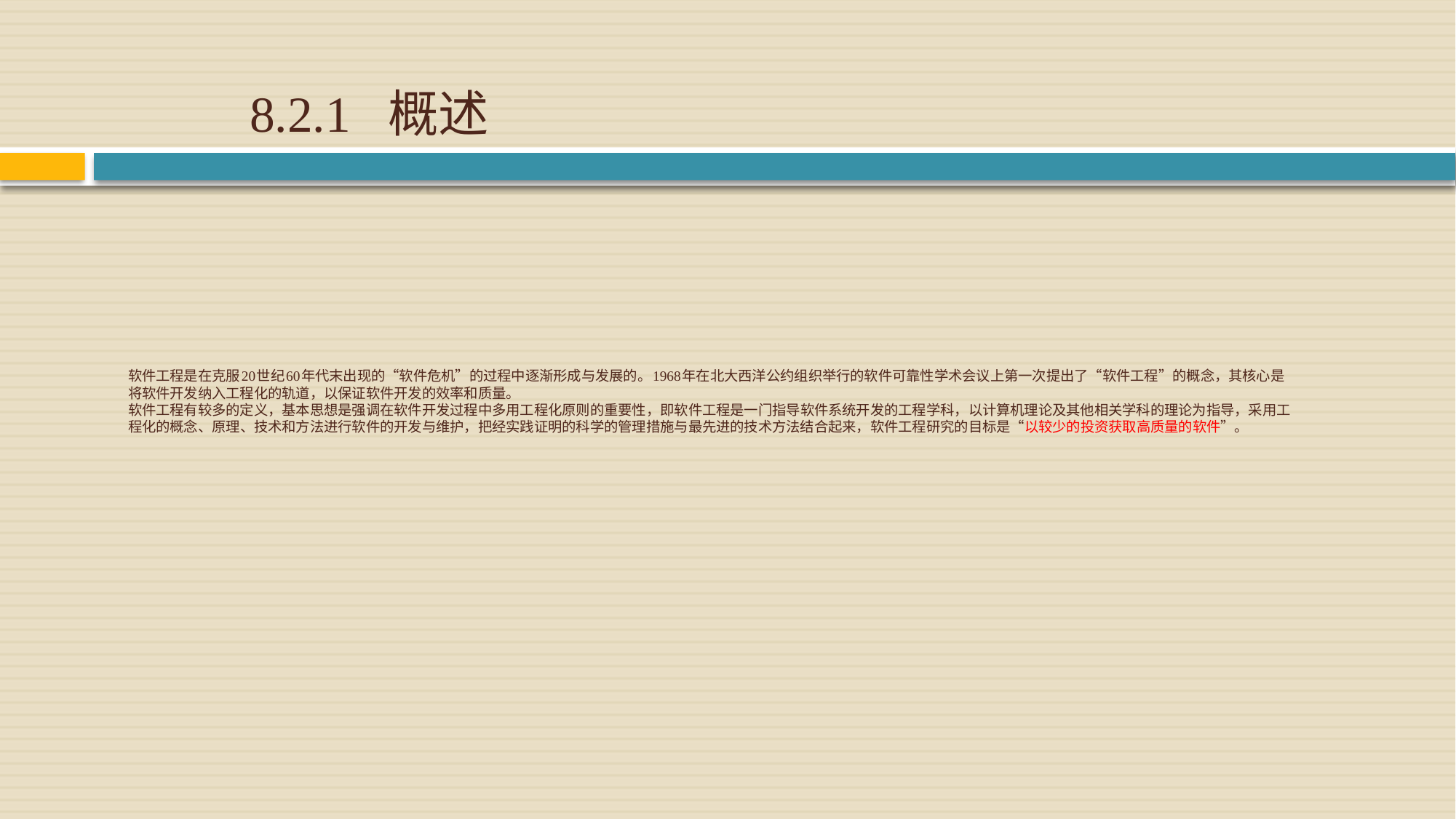

8.2.1  概述
# 软件工程是在克服20世纪60年代末出现的“软件危机”的过程中逐渐形成与发展的。1968年在北大西洋公约组织举行的软件可靠性学术会议上第一次提出了“软件工程”的概念，其核心是将软件开发纳入工程化的轨道，以保证软件开发的效率和质量。 软件工程有较多的定义，基本思想是强调在软件开发过程中多用工程化原则的重要性，即软件工程是一门指导软件系统开发的工程学科，以计算机理论及其他相关学科的理论为指导，采用工程化的概念、原理、技术和方法进行软件的开发与维护，把经实践证明的科学的管理措施与最先进的技术方法结合起来，软件工程研究的目标是“以较少的投资获取高质量的软件”。